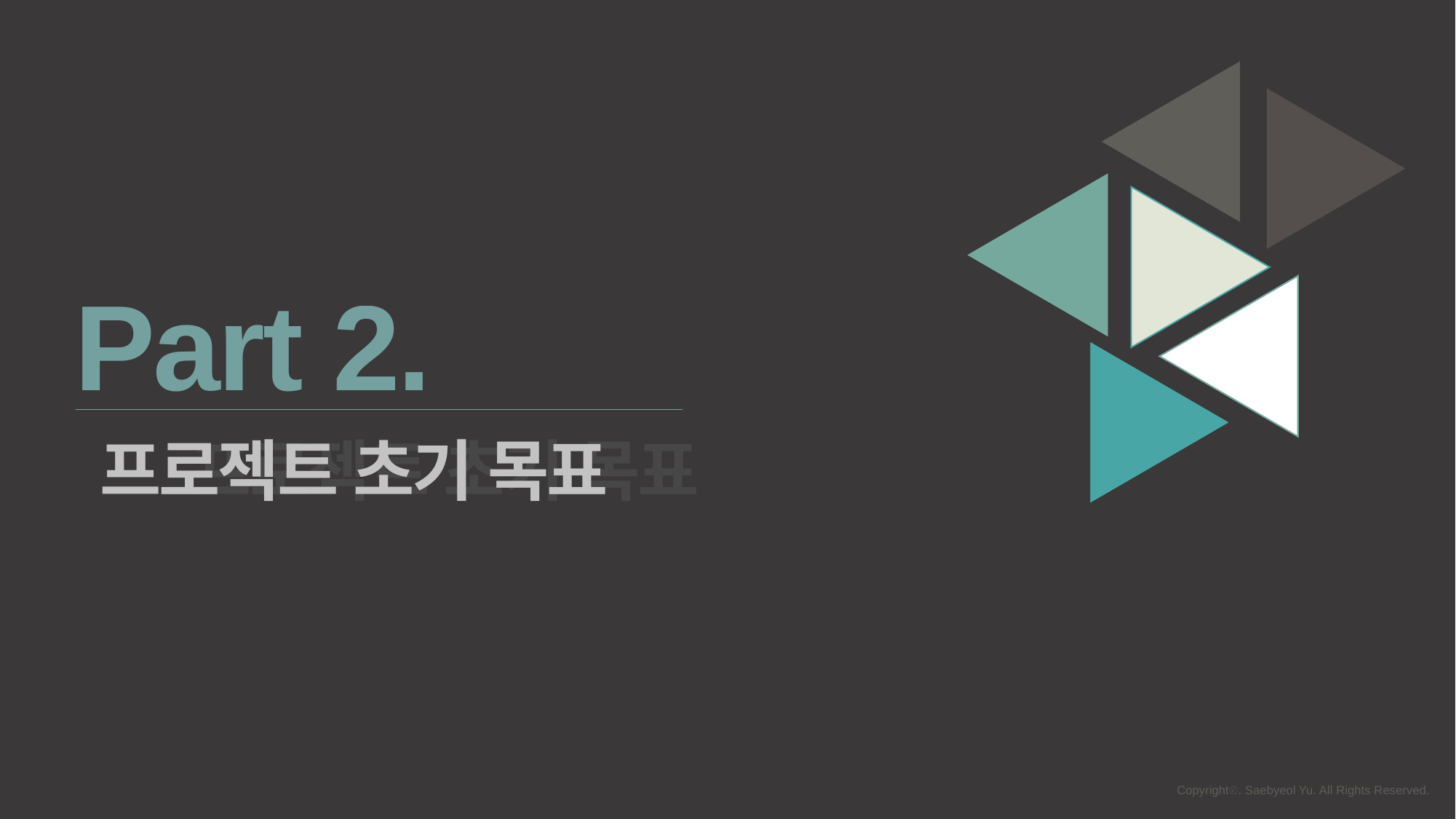

Part 2.
프로젝트 초기 목표
프로젝트 초기 목표